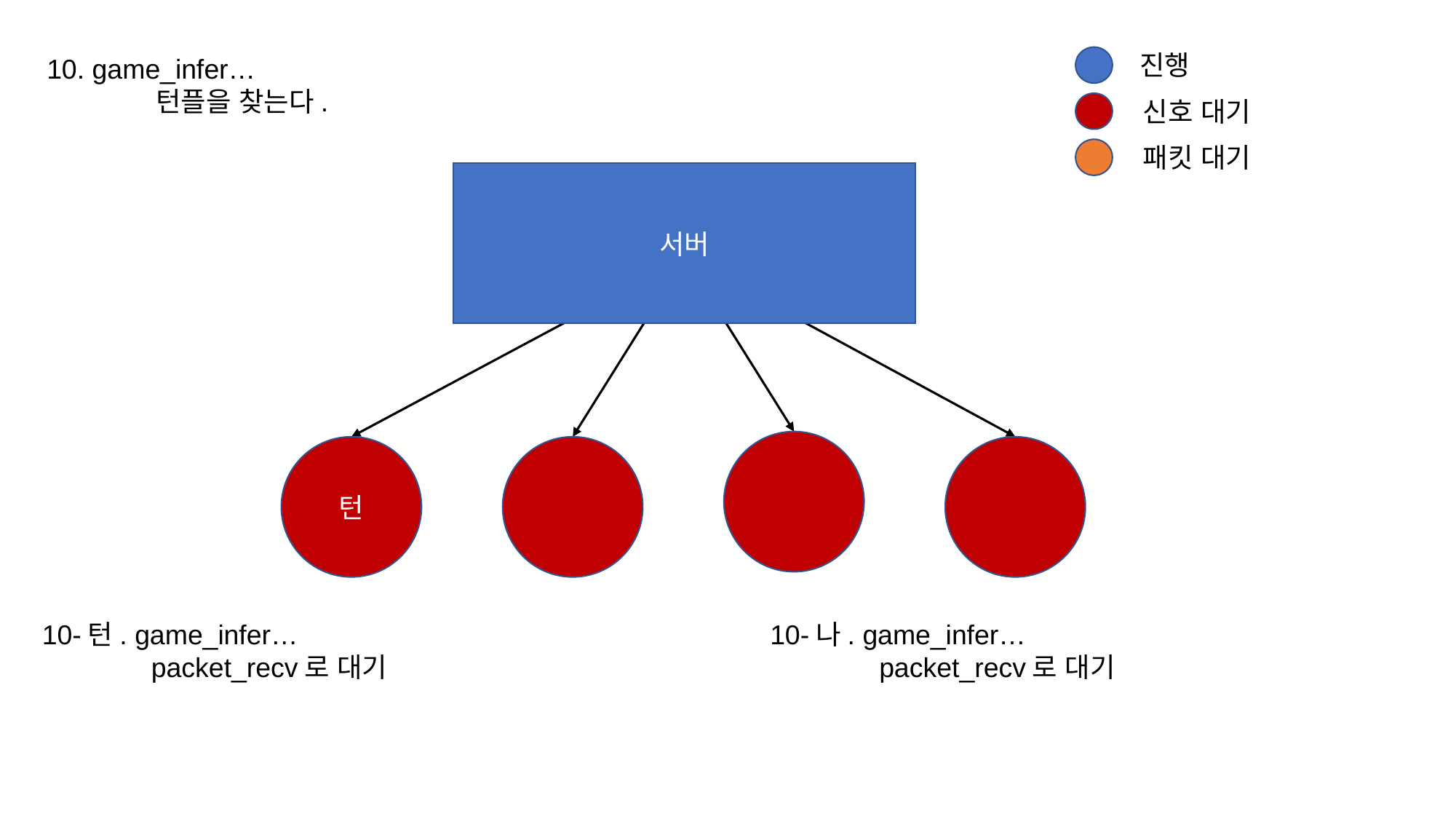

진행
10. game_infer…
	턴플을 찾는다.

신호 대기

패킷 대기

서버

턴

10-턴. game_infer…
	packet_recv로 대기
10-나. game_infer…
	packet_recv로 대기